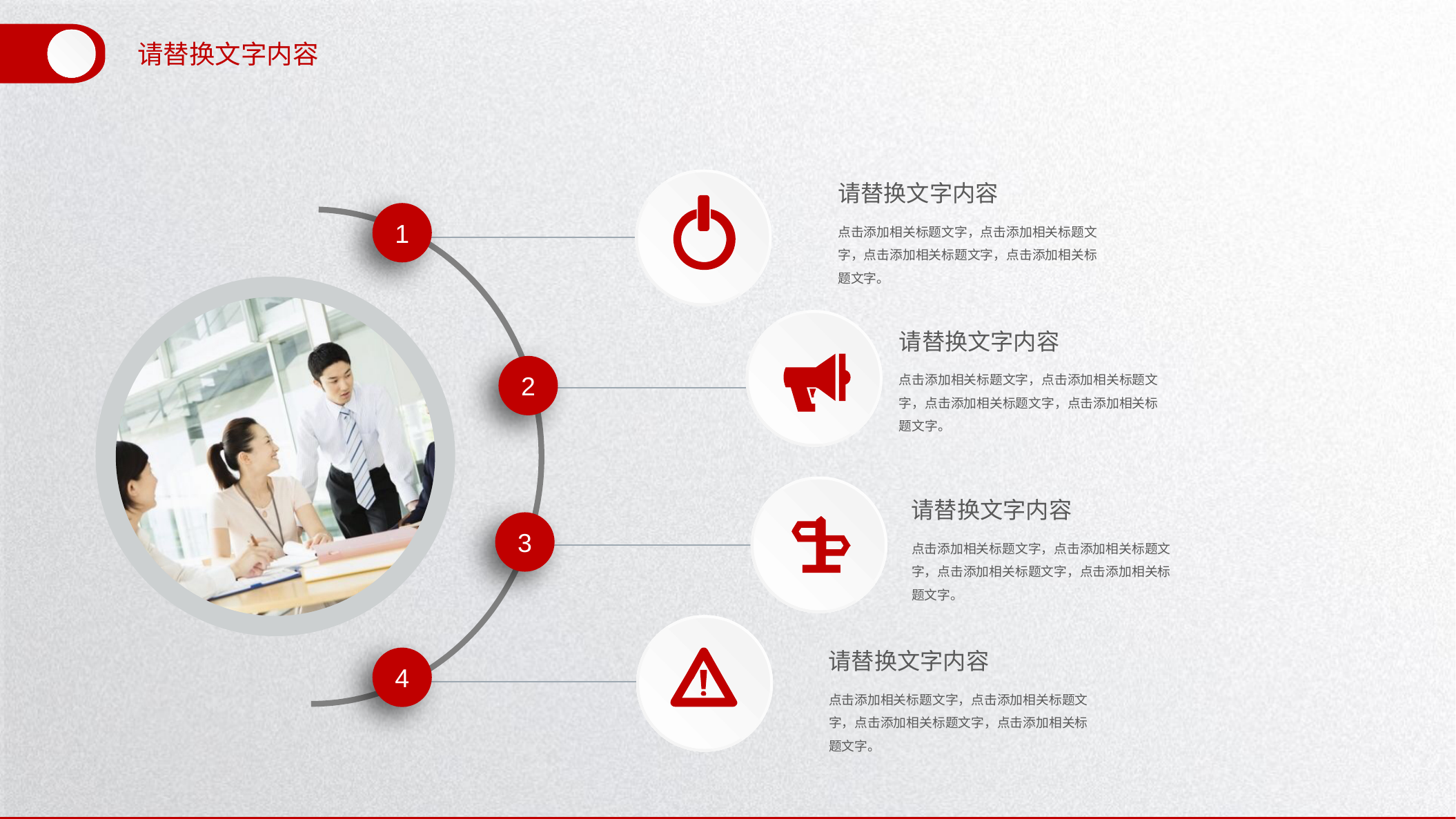

请替换文字内容

请替换文字内容
1
点击添加相关标题文字，点击添加相关标题文字，点击添加相关标题文字，点击添加相关标题文字。

请替换文字内容
2
点击添加相关标题文字，点击添加相关标题文字，点击添加相关标题文字，点击添加相关标题文字。

请替换文字内容
3
点击添加相关标题文字，点击添加相关标题文字，点击添加相关标题文字，点击添加相关标题文字。

请替换文字内容
4
点击添加相关标题文字，点击添加相关标题文字，点击添加相关标题文字，点击添加相关标题文字。